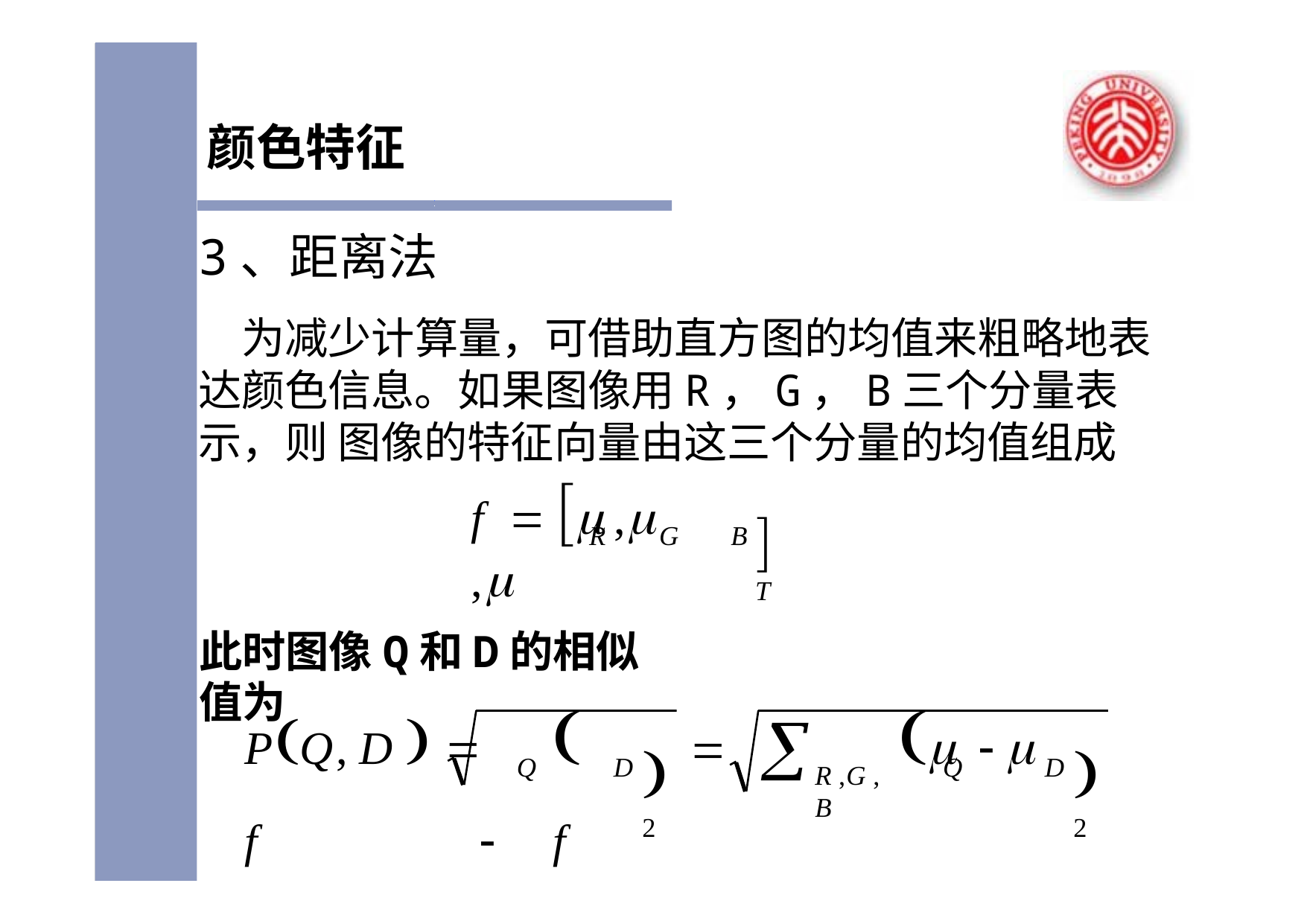

颜色特征

3、距离法
为减少计算量，可借助直方图的均值来粗略地表 达颜色信息。如果图像用R，G，B三个分量表示，则 图像的特征向量由这三个分量的均值组成
]T
f	= [μ	,μ	,μ
R
G
B
此时图像Q和D的相似值为
)2
)2
P(Q, D ) =	( f	−	f
(μ	− μ
∑

=
Q
D
Q
D

R ,G ,B